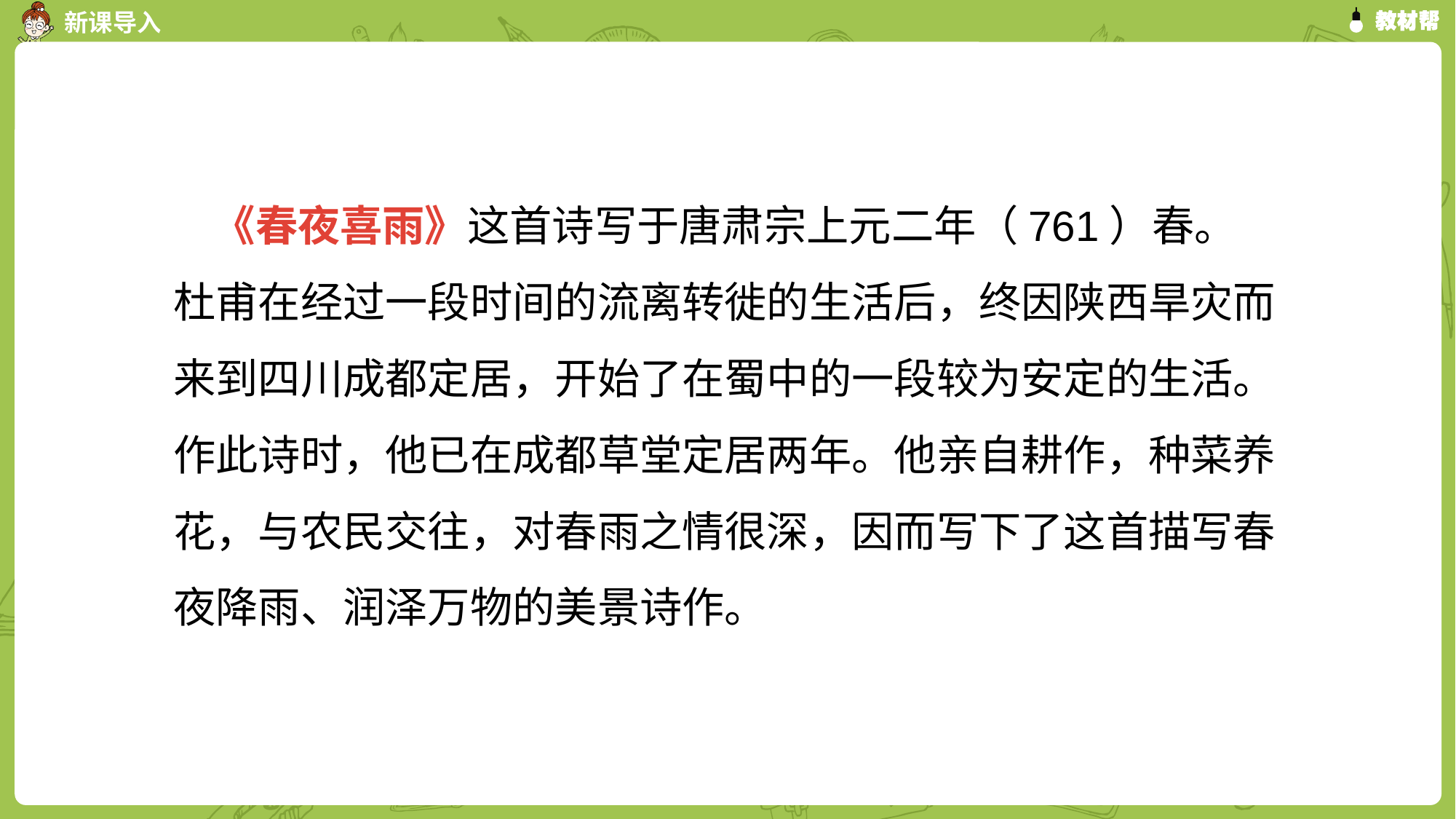

《春夜喜雨》这首诗写于唐肃宗上元二年（761）春。
杜甫在经过一段时间的流离转徙的生活后，终因陕西旱灾而来到四川成都定居，开始了在蜀中的一段较为安定的生活。作此诗时，他已在成都草堂定居两年。他亲自耕作，种菜养花，与农民交往，对春雨之情很深，因而写下了这首描写春夜降雨、润泽万物的美景诗作。